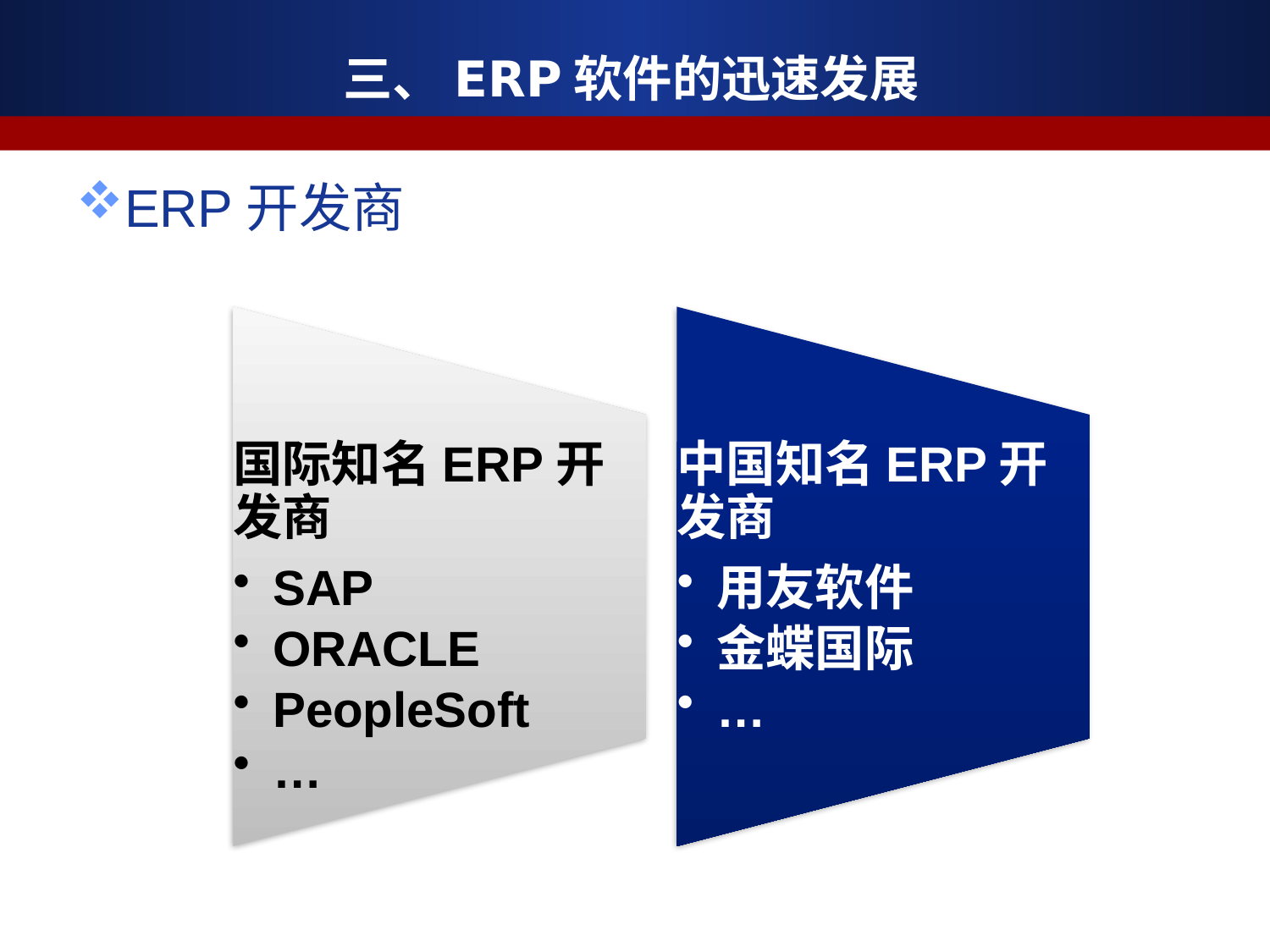

# 三、ERP软件的迅速发展
ERP开发商
国际知名ERP开发商
SAP
ORACLE
PeopleSoft
…
中国知名ERP开发商
用友软件
金蝶国际
…